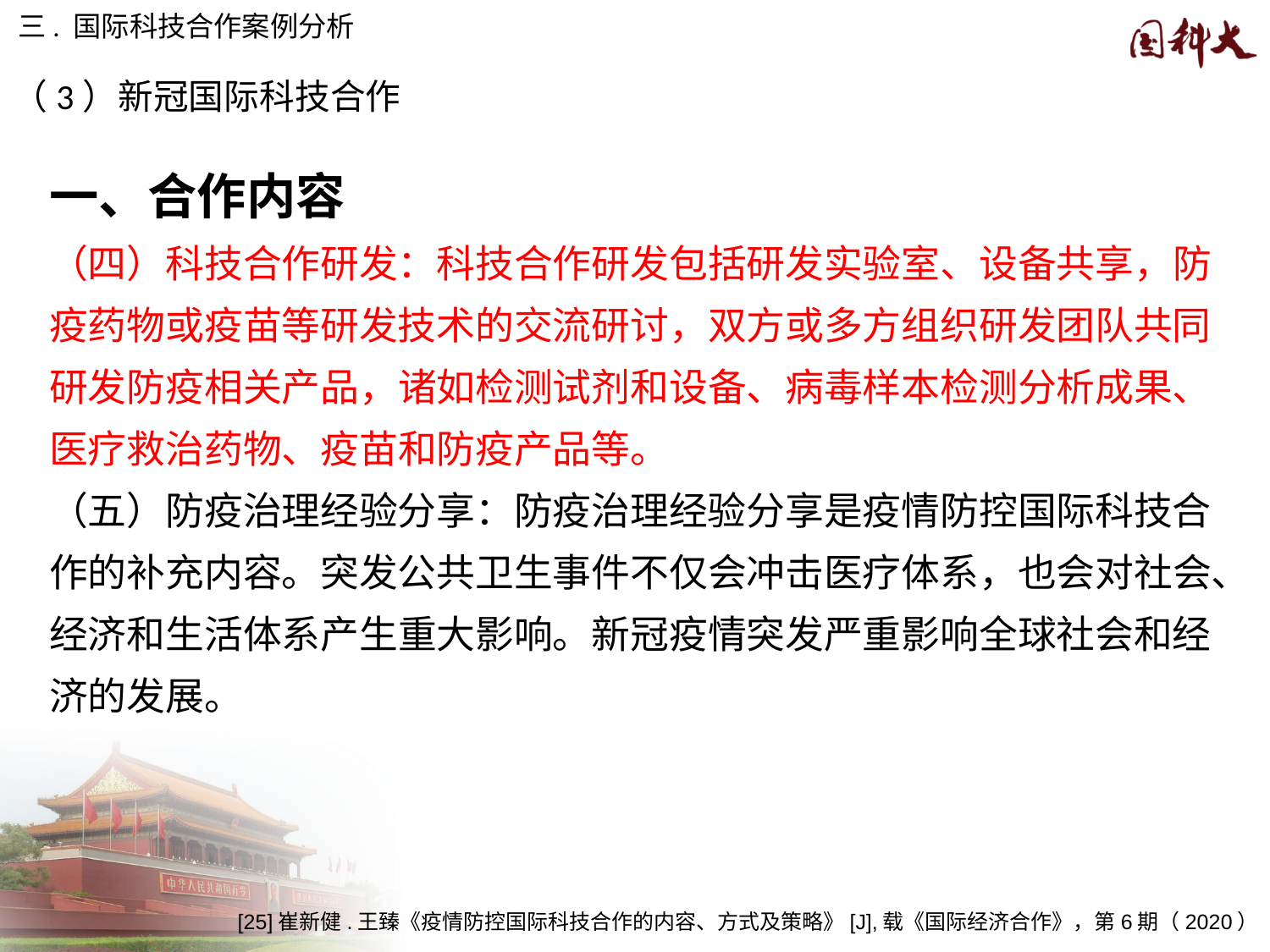

三. 国际科技合作案例分析
（3）新冠国际科技合作
一、合作内容
（四）科技合作研发：科技合作研发包括研发实验室、设备共享，防疫药物或疫苗等研发技术的交流研讨，双方或多方组织研发团队共同研发防疫相关产品，诸如检测试剂和设备、病毒样本检测分析成果、医疗救治药物、疫苗和防疫产品等。
（五）防疫治理经验分享：防疫治理经验分享是疫情防控国际科技合作的补充内容。突发公共卫生事件不仅会冲击医疗体系，也会对社会、经济和生活体系产生重大影响。新冠疫情突发严重影响全球社会和经济的发展。
[25]崔新健.王臻《疫情防控国际科技合作的内容、方式及策略》[J],载《国际经济合作》，第6期（2020）